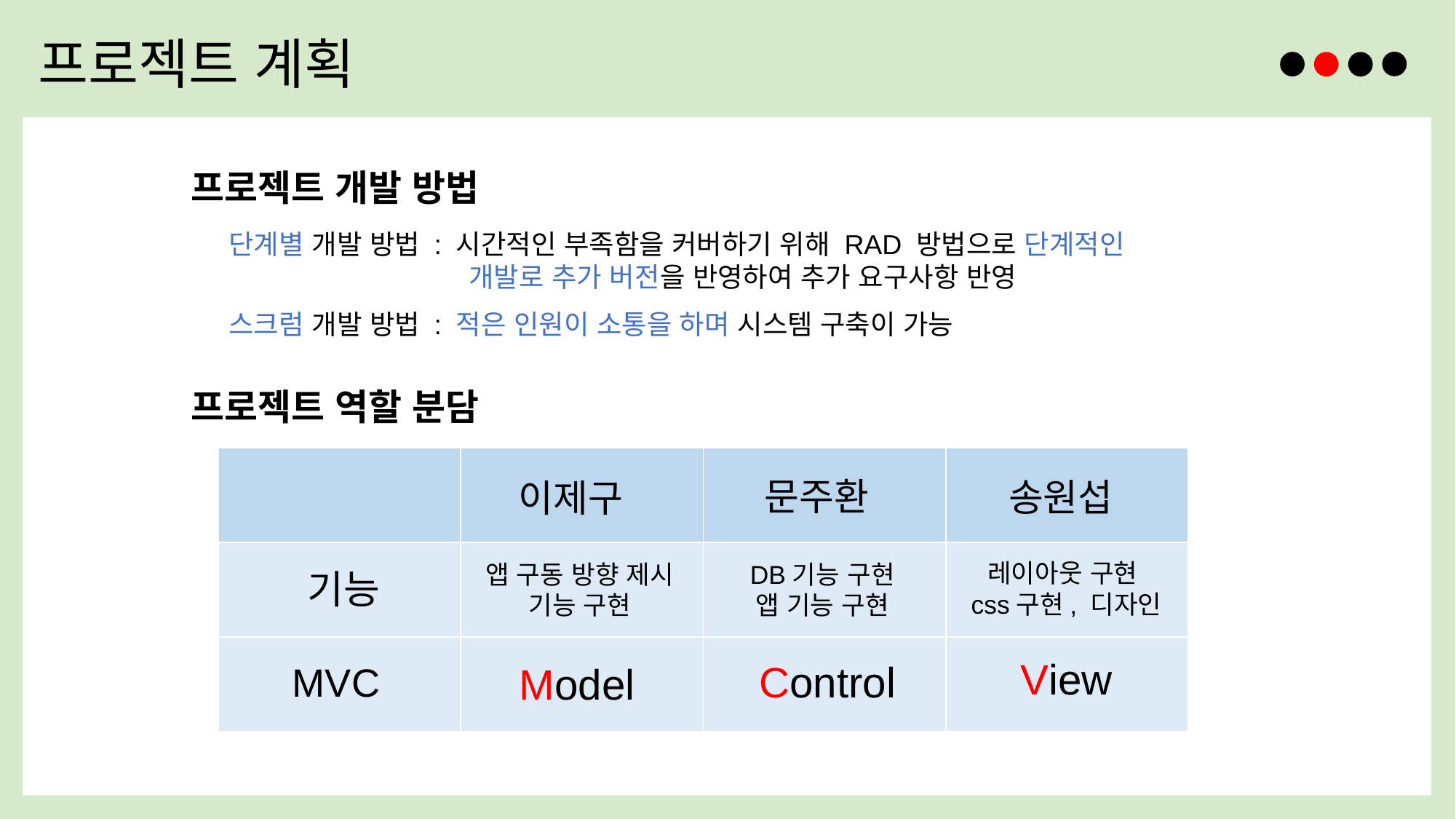

프로젝트 계획

프로젝트 개발 방법
단계별 개발 방법 : 시간적인 부족함을 커버하기 위해 RAD 방법으로 단계적인
		  개발로 추가 버전을 반영하여 추가 요구사항 반영

스크럼 개발 방법 : 적은 인원이 소통을 하며 시스템 구축이 가능
프로젝트 역할 분담
|  |  |  |  |
| --- | --- | --- | --- |
|  |  |  |  |
|  |  |  |  |
문주환
송원섭
이제구
레이아웃 구현
css구현, 디자인
DB기능 구현
앱 기능 구현
앱 구동 방향 제시 기능 구현
기능
View
Control
MVC
Model